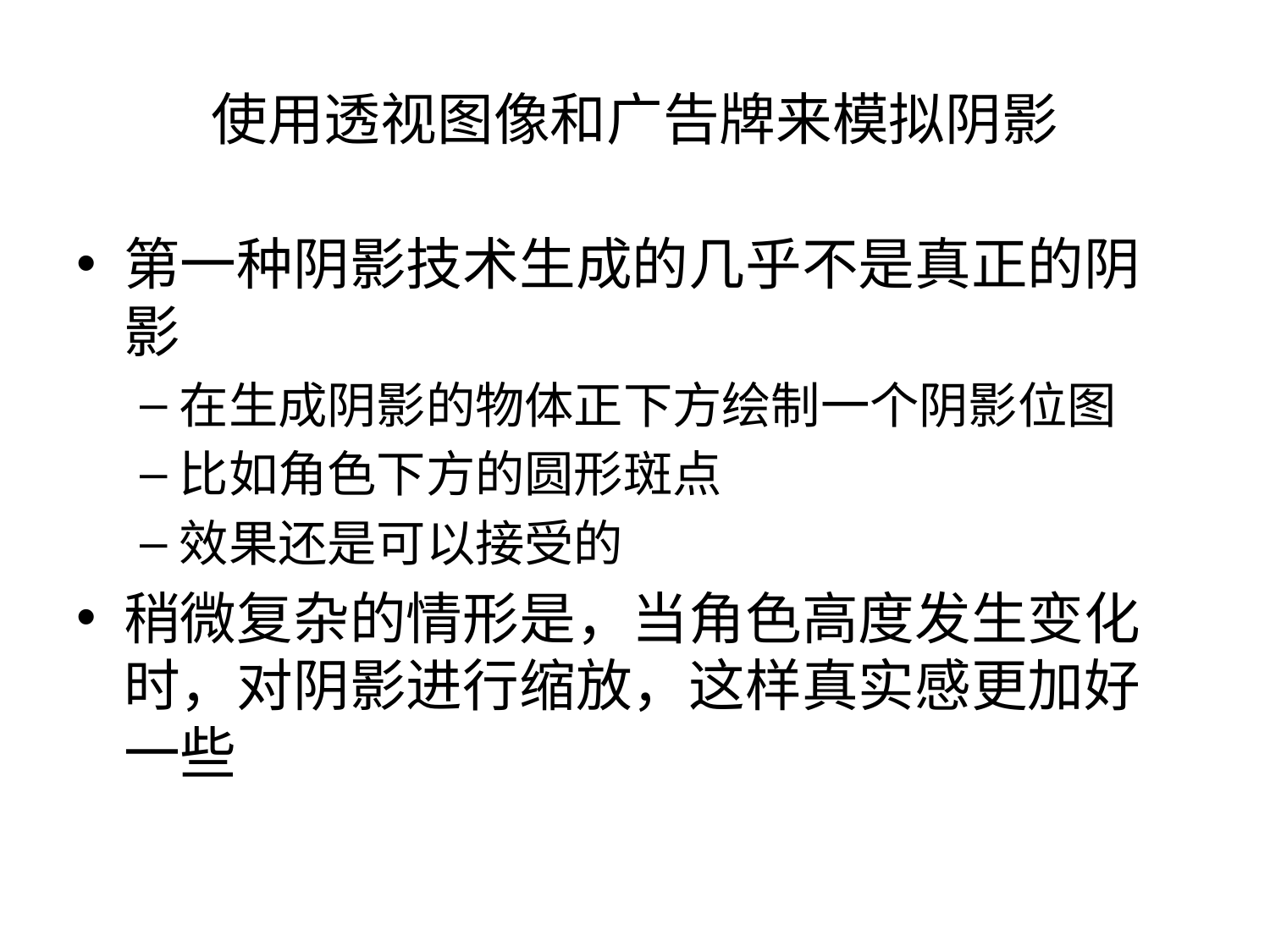

# 使用透视图像和广告牌来模拟阴影
第一种阴影技术生成的几乎不是真正的阴影
在生成阴影的物体正下方绘制一个阴影位图
比如角色下方的圆形斑点
效果还是可以接受的
稍微复杂的情形是，当角色高度发生变化时，对阴影进行缩放，这样真实感更加好一些